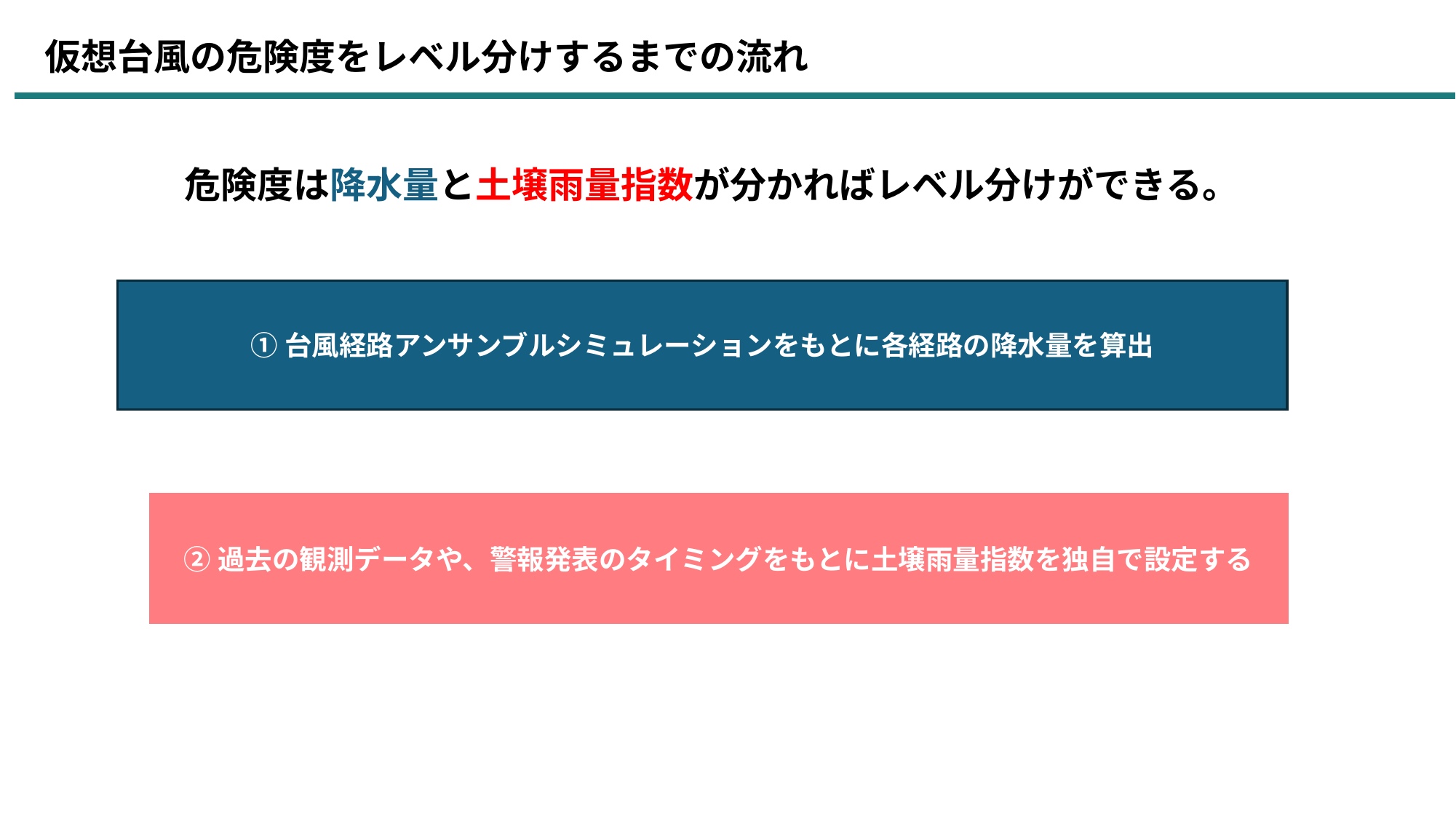

仮想台風の危険度をレベル分けするまでの流れ
危険度は降水量と土壌雨量指数が分かればレベル分けができる。
①台風経路アンサンブルシミュレーションをもとに各経路の降水量を算出
②過去の観測データや、警報発表のタイミングをもとに土壌雨量指数を独自で設定する